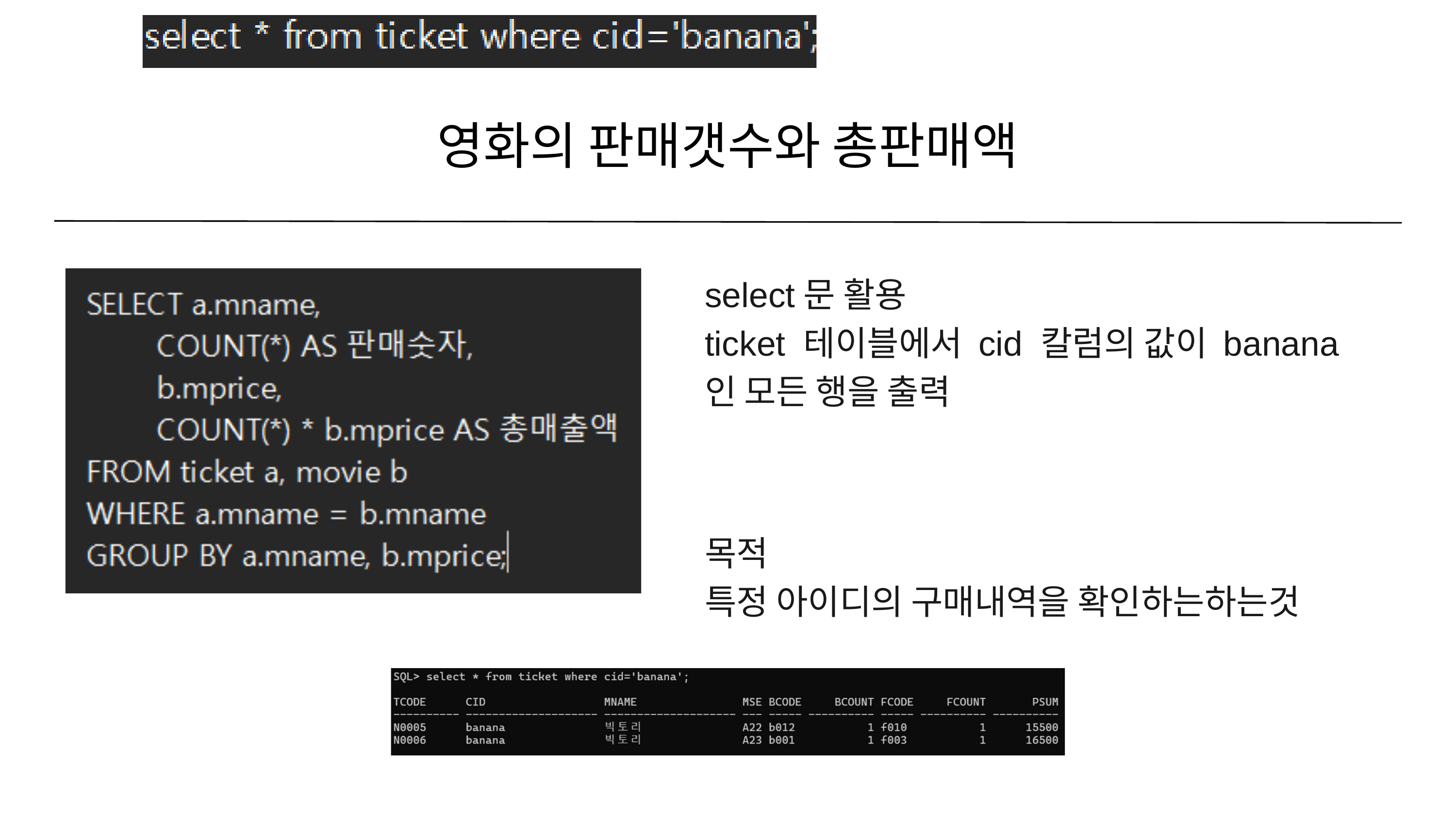

영화의 판매갯수와 총판매액

select문 활용
ticket 테이블에서 cid 칼럼의 값이 banana인 모든 행을 출력

목적
특정 아이디의 구매내역을 확인하는하는것